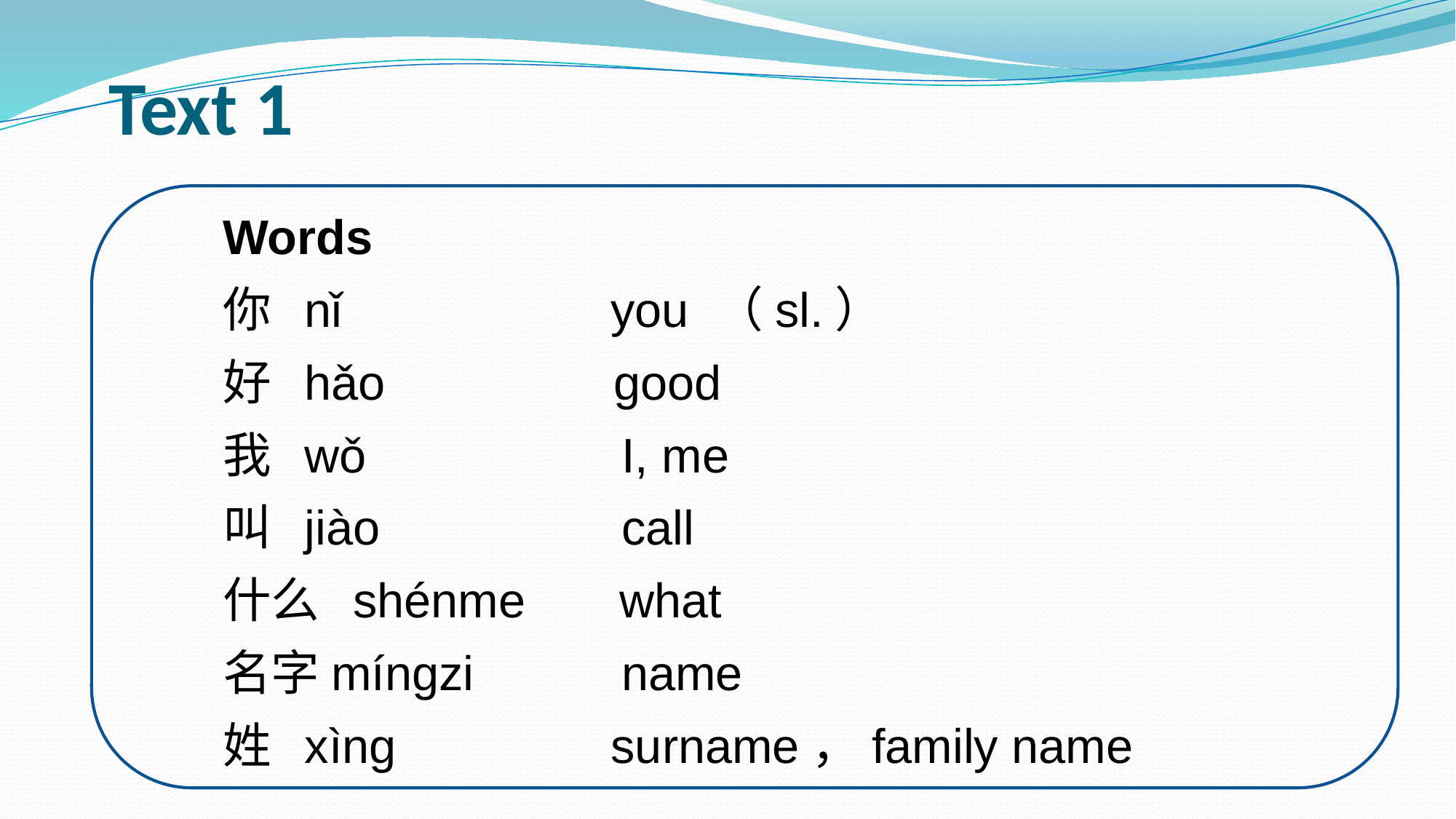

# Text 1

Words
你  nǐ                    you （sl.）
好  hǎo                 good
我  wǒ                   I, me
叫  jiào                  call
什么  shénme       what
名字míngzi           name
姓  xìng                surname，family name